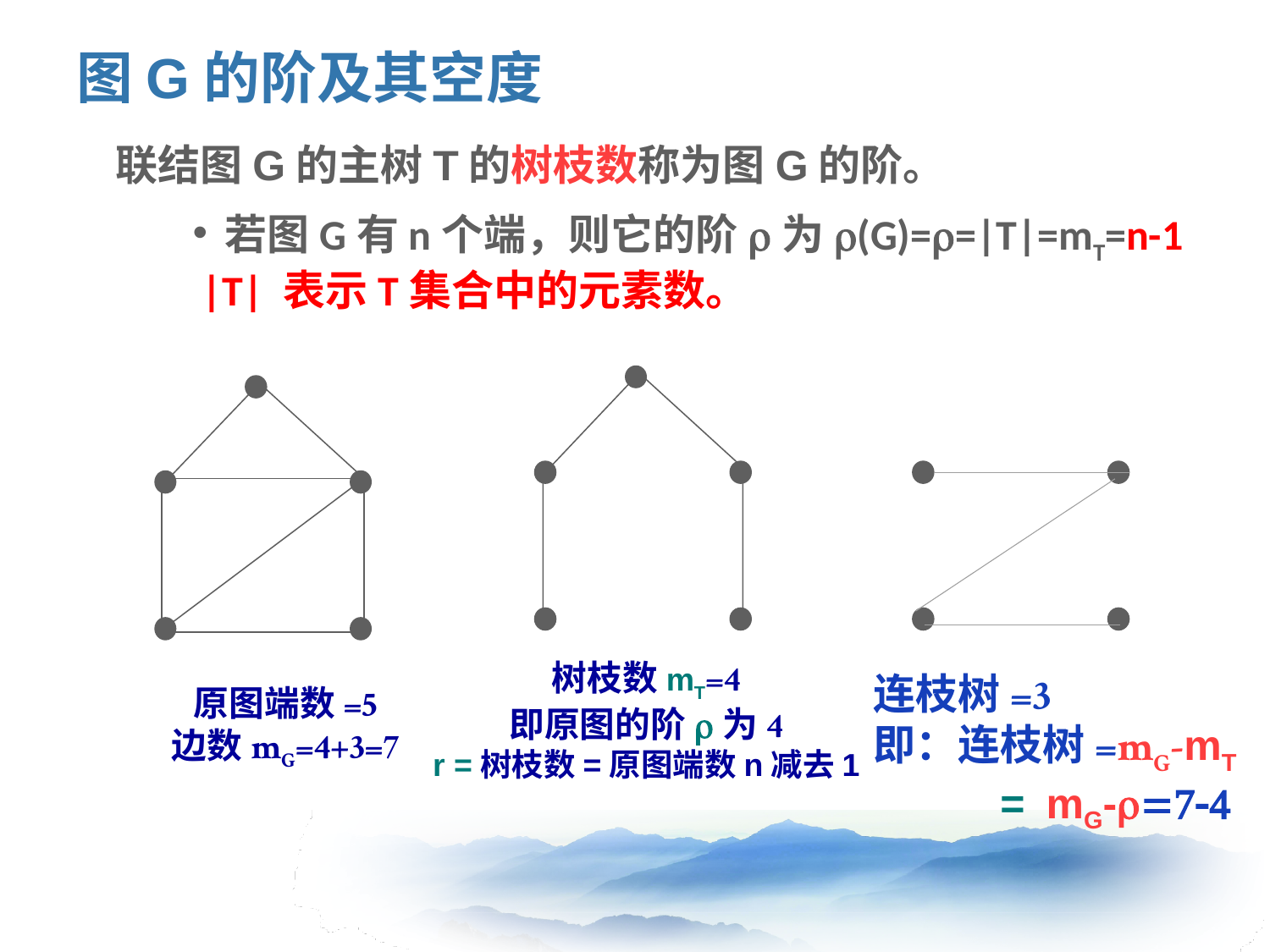

# 图G的阶及其空度
联结图G的主树T的树枝数称为图G的阶。
若图G有n个端，则它的阶ρ为ρ(G)=ρ=|T|=mT=n-1
 |T| 表示T集合中的元素数。

树枝数mT=4
即原图的阶ρ为4
r =树枝数=原图端数n减去1

原图端数=5
边数mG=4+3=7

连枝树=3
即：连枝树=mG-mT
	= mG-ρ=7−4